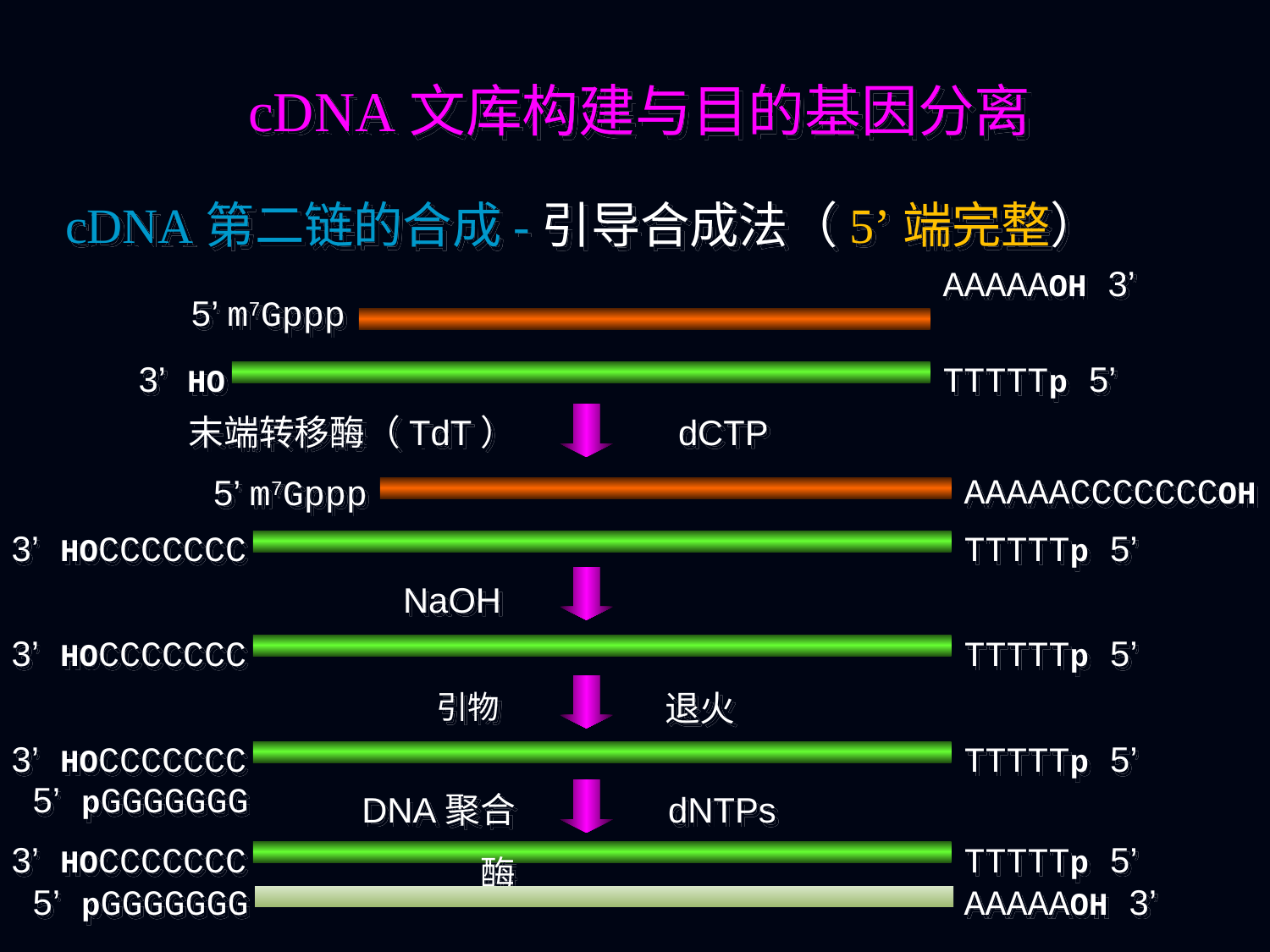

cDNA文库构建与目的基因分离
cDNA第二链的合成-引导合成法（5’端完整）
AAAAAOH 3’
5’ m7Gppp

3’ HO
TTTTTp 5’

末端转移酶（TdT）
dCTP

AAAAACCCCCCCOH 3’
5’ m7Gppp

3’ HOCCCCCCC
TTTTTp 5’

NaOH

3’ HOCCCCCCC
TTTTTp 5’

退火
引物

3’ HOCCCCCCC
TTTTTp 5’

5’ pGGGGGGG
DNA聚合酶
dNTPs

3’ HOCCCCCCC
TTTTTp 5’

5’ pGGGGGGG
AAAAAOH 3’